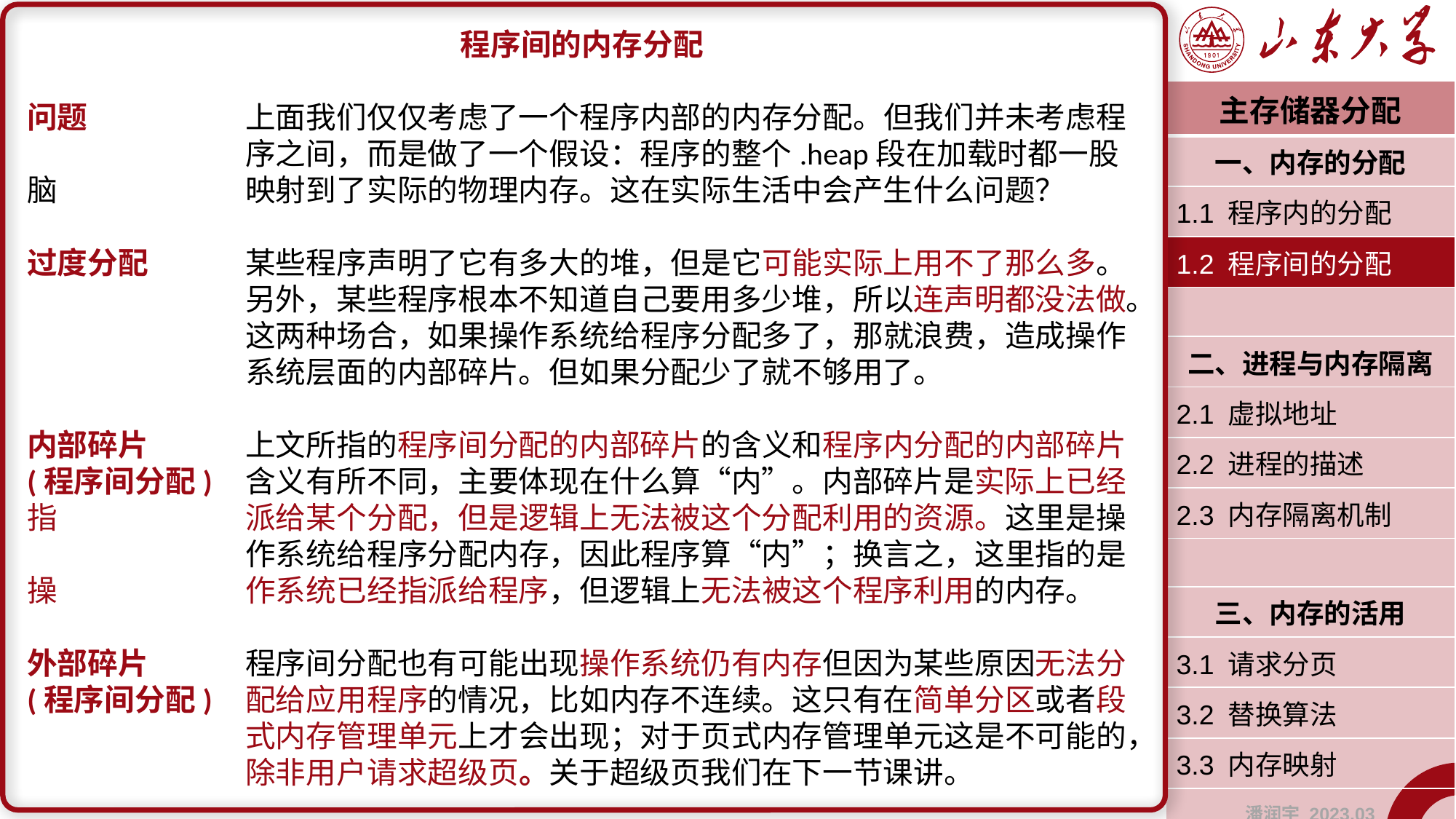

程序间的内存分配

问题		上面我们仅仅考虑了一个程序内部的内存分配。但我们并未考虑程		序之间，而是做了一个假设：程序的整个.heap段在加载时都一股脑		映射到了实际的物理内存。这在实际生活中会产生什么问题？

过度分配	某些程序声明了它有多大的堆，但是它可能实际上用不了那么多。		另外，某些程序根本不知道自己要用多少堆，所以连声明都没法做。		这两种场合，如果操作系统给程序分配多了，那就浪费，造成操作		系统层面的内部碎片。但如果分配少了就不够用了。

内部碎片	上文所指的程序间分配的内部碎片的含义和程序内分配的内部碎片(程序间分配)	含义有所不同，主要体现在什么算“内”。内部碎片是实际上已经指		派给某个分配，但是逻辑上无法被这个分配利用的资源。这里是操		作系统给程序分配内存，因此程序算“内”；换言之，这里指的是操		作系统已经指派给程序，但逻辑上无法被这个程序利用的内存。

外部碎片	程序间分配也有可能出现操作系统仍有内存但因为某些原因无法分
(程序间分配)	配给应用程序的情况，比如内存不连续。这只有在简单分区或者段		式内存管理单元上才会出现；对于页式内存管理单元这是不可能的，		除非用户请求超级页。关于超级页我们在下一节课讲。
| 主存储器分配 |
| --- |
| 一、内存的分配 |
| 1.1 程序内的分配 |
| 1.2 程序间的分配 |
|  |
| 二、进程与内存隔离 |
| 2.1 虚拟地址 |
| 2.2 进程的描述 |
| 2.3 内存隔离机制 |
|  |
| 三、内存的活用 |
| 3.1 请求分页 |
| 3.2 替换算法 |
| 3.3 内存映射 |
| 潘润宇 2023.03 |